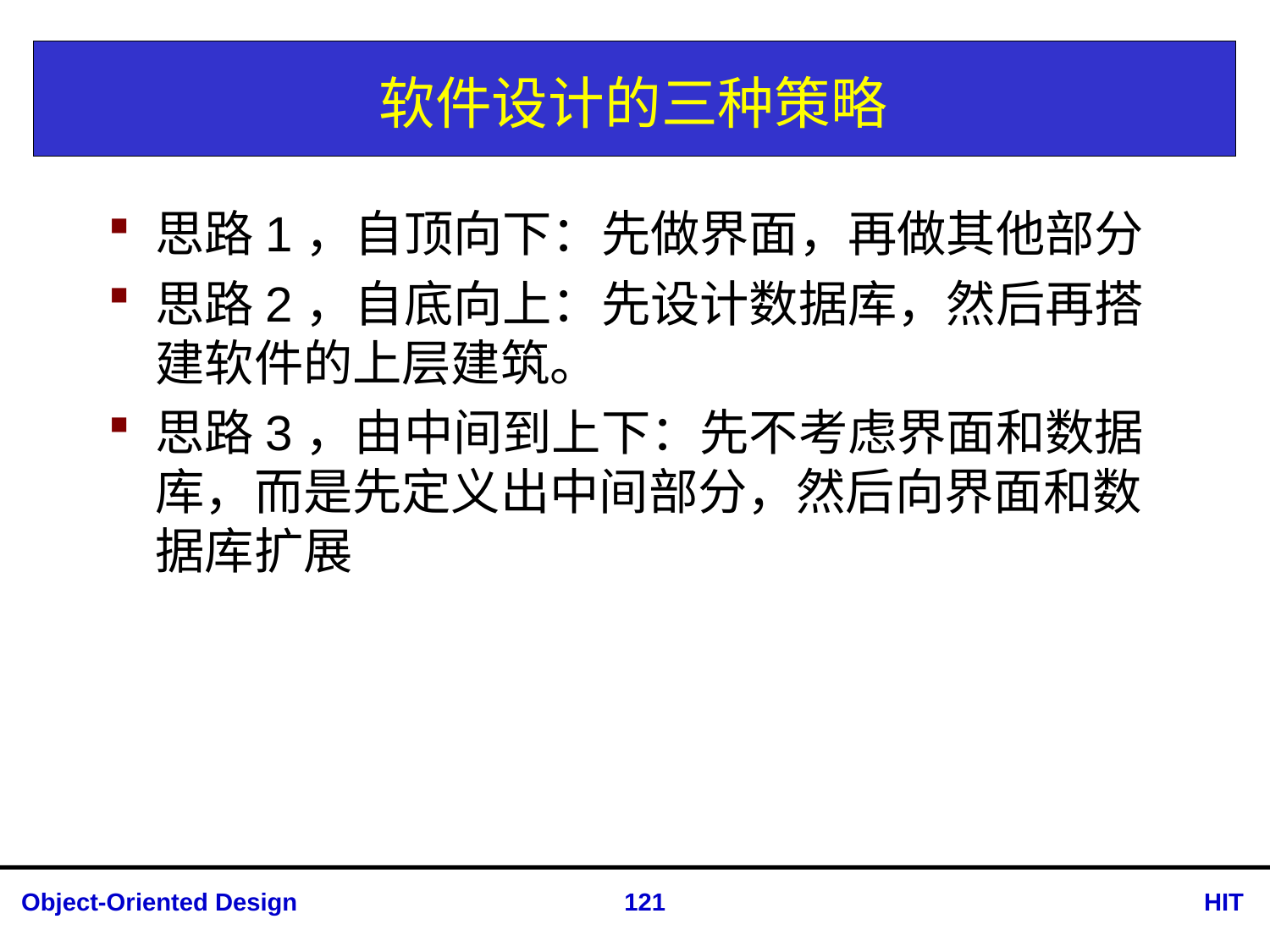

# 软件设计的三种策略
思路1，自顶向下：先做界面，再做其他部分
思路2，自底向上：先设计数据库，然后再搭建软件的上层建筑。
思路3，由中间到上下：先不考虑界面和数据库，而是先定义出中间部分，然后向界面和数据库扩展